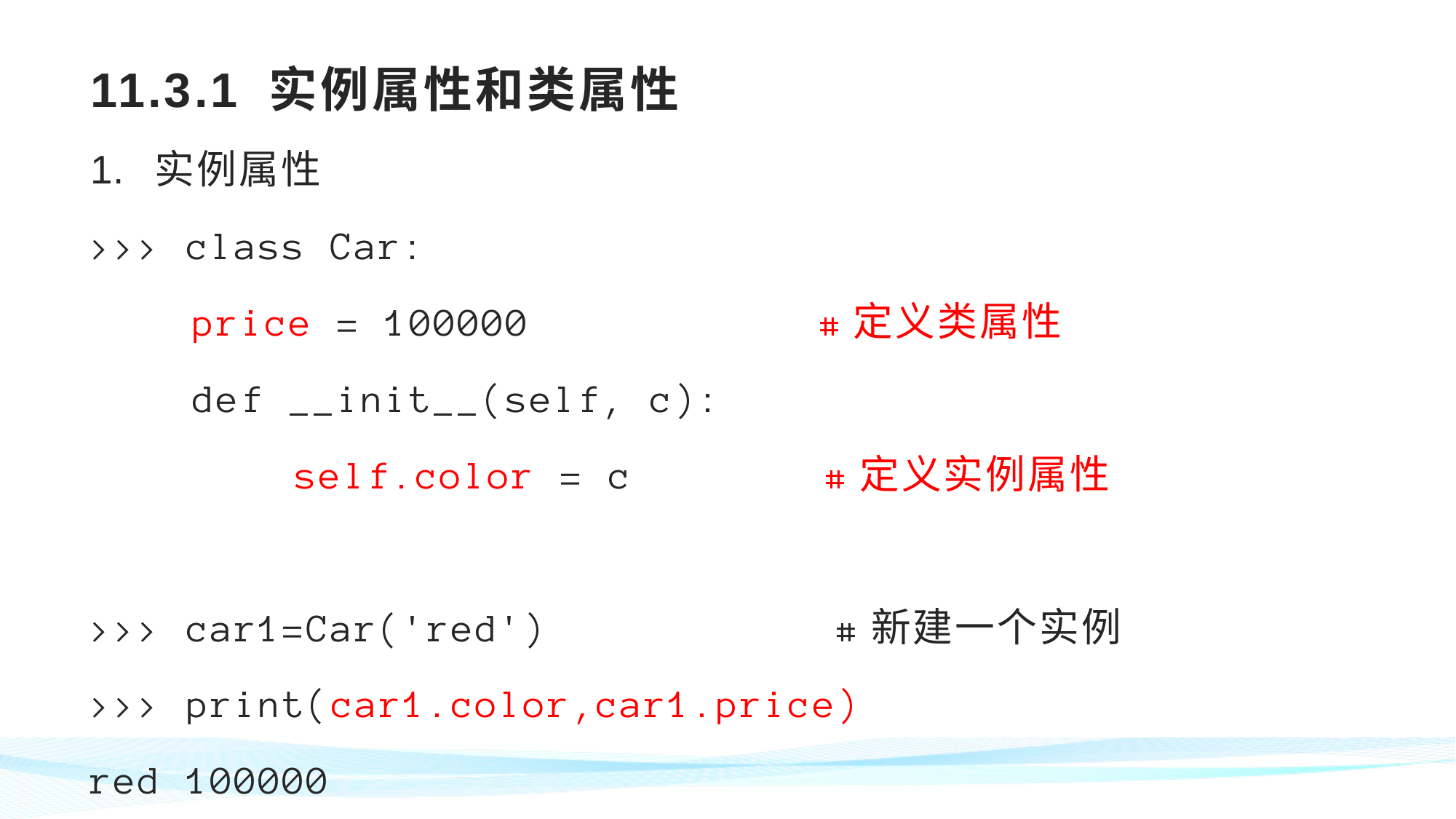

# 11.3.1 实例属性和类属性
实例属性
>>> class Car:
    	price = 100000            #定义类属性
    	def __init__(self, c):
        	self.color = c        #定义实例属性

>>> car1=Car('red')            #新建一个实例
>>> print(car1.color,car1.price)
red 100000